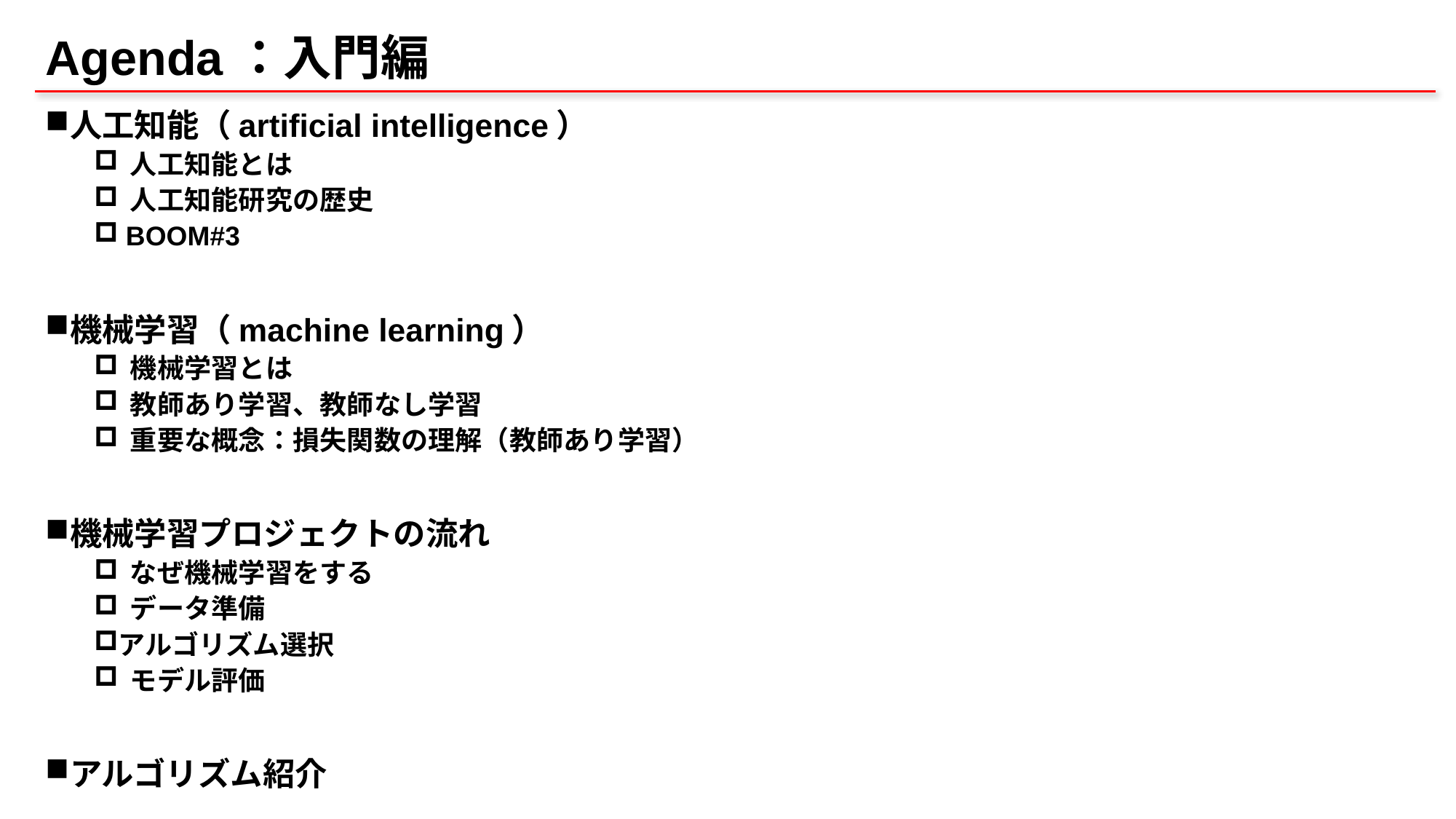

# Agenda：入門編
人工知能（artificial intelligence）
 人工知能とは
 人工知能研究の歴史
 BOOM#3

機械学習（machine learning）
 機械学習とは
 教師あり学習、教師なし学習
 重要な概念：損失関数の理解（教師あり学習）

機械学習プロジェクトの流れ
 なぜ機械学習をする
 データ準備
アルゴリズム選択
 モデル評価

アルゴリズム紹介